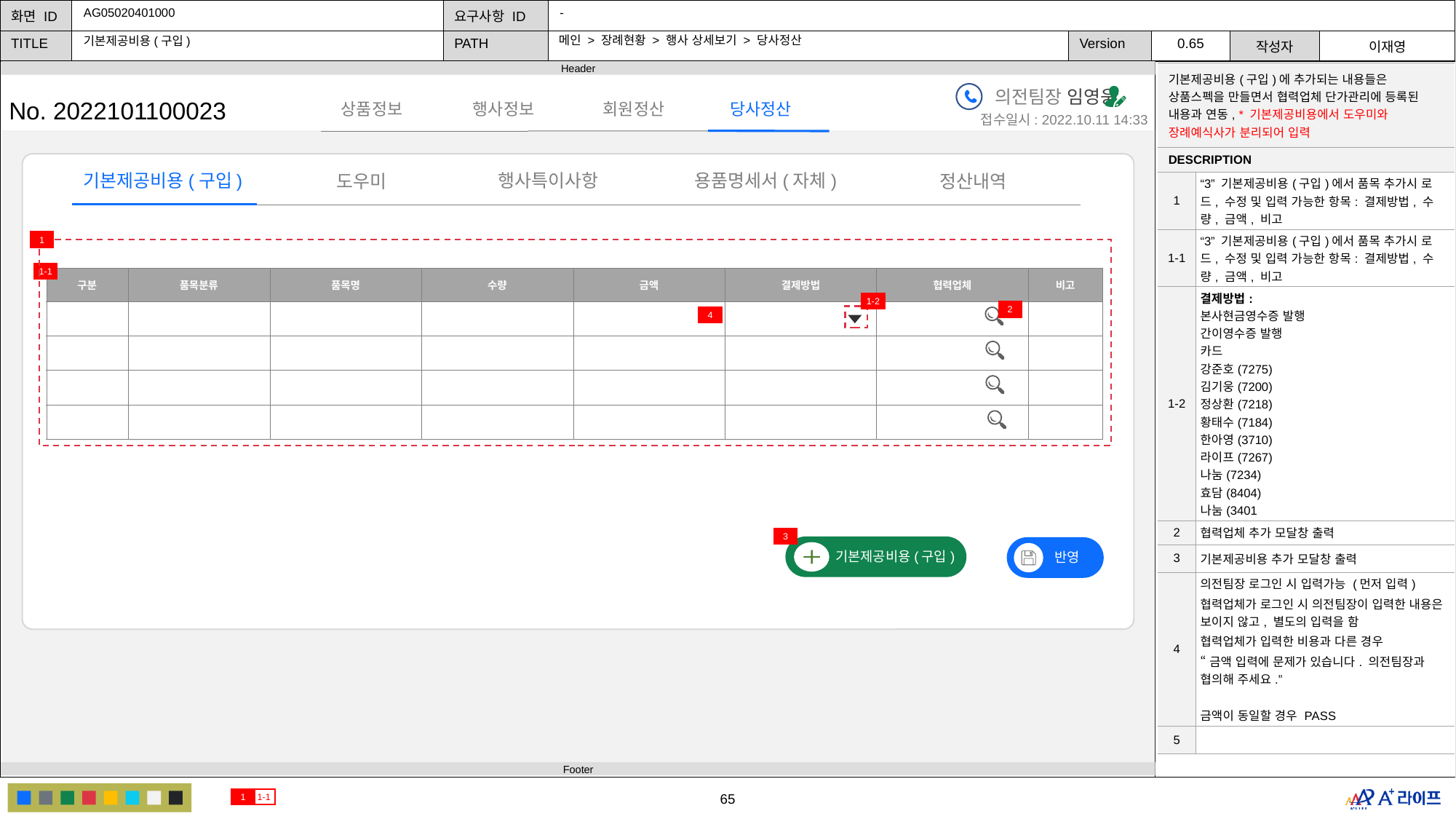

AG05020401000
-
메인 > 장례현황 > 행사 상세보기 > 당사정산

기본제공비용(구입)
| 기본제공비용(구입)에 추가되는 내용들은 상품스펙을 만들면서 협력업체 단가관리에 등록된 내용과 연동, \* 기본제공비용에서 도우미와 장례예식사가 분리되어 입력 |  |
| --- | --- |
| DESCRIPTION |  |
| 1 | “3” 기본제공비용(구입)에서 품목 추가시 로드, 수정 및 입력 가능한 항목: 결제방법, 수량, 금액, 비고 |
| 1-1 | “3” 기본제공비용(구입)에서 품목 추가시 로드, 수정 및 입력 가능한 항목: 결제방법, 수량, 금액, 비고 |
| 1-2 | 결제방법: 본사현금영수증 발행 간이영수증 발행 카드 강준호(7275) 김기웅(7200) 정상환(7218) 황태수(7184) 한아영(3710) 라이프(7267) 나눔(7234) 효담(8404) 나눔(3401 |
| 2 | 협력업체 추가 모달창 출력 |
| 3 | 기본제공비용 추가 모달창 출력 |
| 4 | 의전팀장 로그인 시 입력가능 (먼저 입력) 협력업체가 로그인 시 의전팀장이 입력한 내용은 보이지 않고, 별도의 입력을 함 협력업체가 입력한 비용과 다른 경우 “금액 입력에 문제가 있습니다. 의전팀장과 협의해 주세요.” 금액이 동일할 경우 PASS |
| 5 |  |
의전팀장 임영웅

No. 2022101100023
행사정보
회원정산
당사정산
상품정보
접수일시: 2022.10.11 14:33

행사특이사항
기본제공비용(구입)
용품명세서(자체)
도우미
정산내역
1

1-1
| 구분 | 품목분류 | 품목명 | 수량 | 금액 | 결제방법 | 협력업체 | 비고 |
| --- | --- | --- | --- | --- | --- | --- | --- |
|  |  |  |  |  |  |  |  |
|  |  |  |  |  |  |  |  |
|  |  |  |  |  |  |  |  |
|  |  |  |  |  |  |  |  |
1-2
2

4

3

기본제공비용(구입)

반영

1
1-1